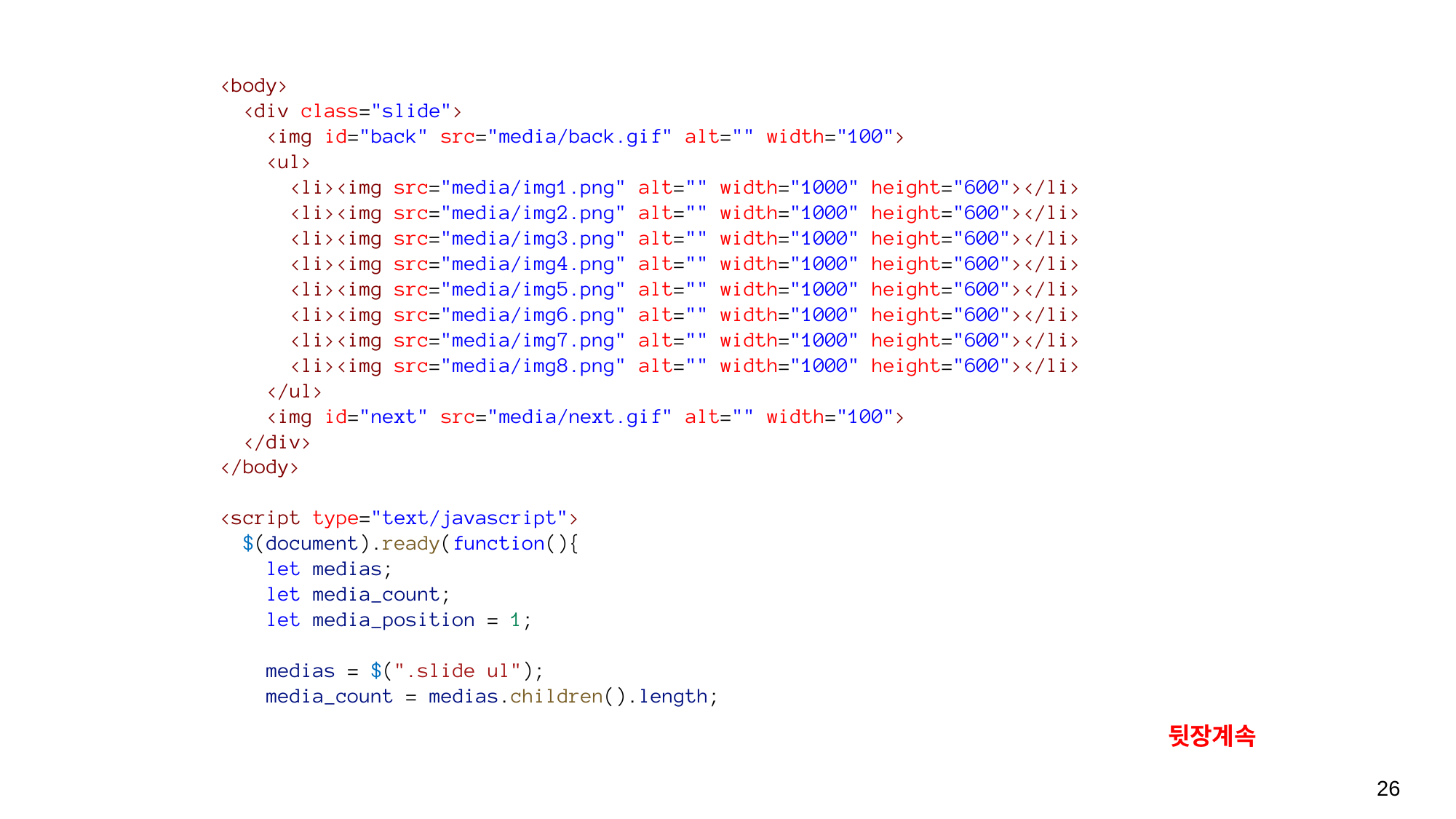

<body>
    <div class="slide">
      <img id="back" src="media/back.gif" alt="" width="100">
      <ul>
        <li><img src="media/img1.png" alt="" width="1000" height="600"></li>
        <li><img src="media/img2.png" alt="" width="1000" height="600"></li>
        <li><img src="media/img3.png" alt="" width="1000" height="600"></li>
        <li><img src="media/img4.png" alt="" width="1000" height="600"></li>
        <li><img src="media/img5.png" alt="" width="1000" height="600"></li>
        <li><img src="media/img6.png" alt="" width="1000" height="600"></li>
        <li><img src="media/img7.png" alt="" width="1000" height="600"></li>
        <li><img src="media/img8.png" alt="" width="1000" height="600"></li>
      </ul>
      <img id="next" src="media/next.gif" alt="" width="100">
    </div>
  </body>
  <script type="text/javascript">
    $(document).ready(function(){
      let medias;
      let media_count;
      let media_position = 1;
      medias = $(".slide ul");
      media_count = medias.children().length;
뒷장계속